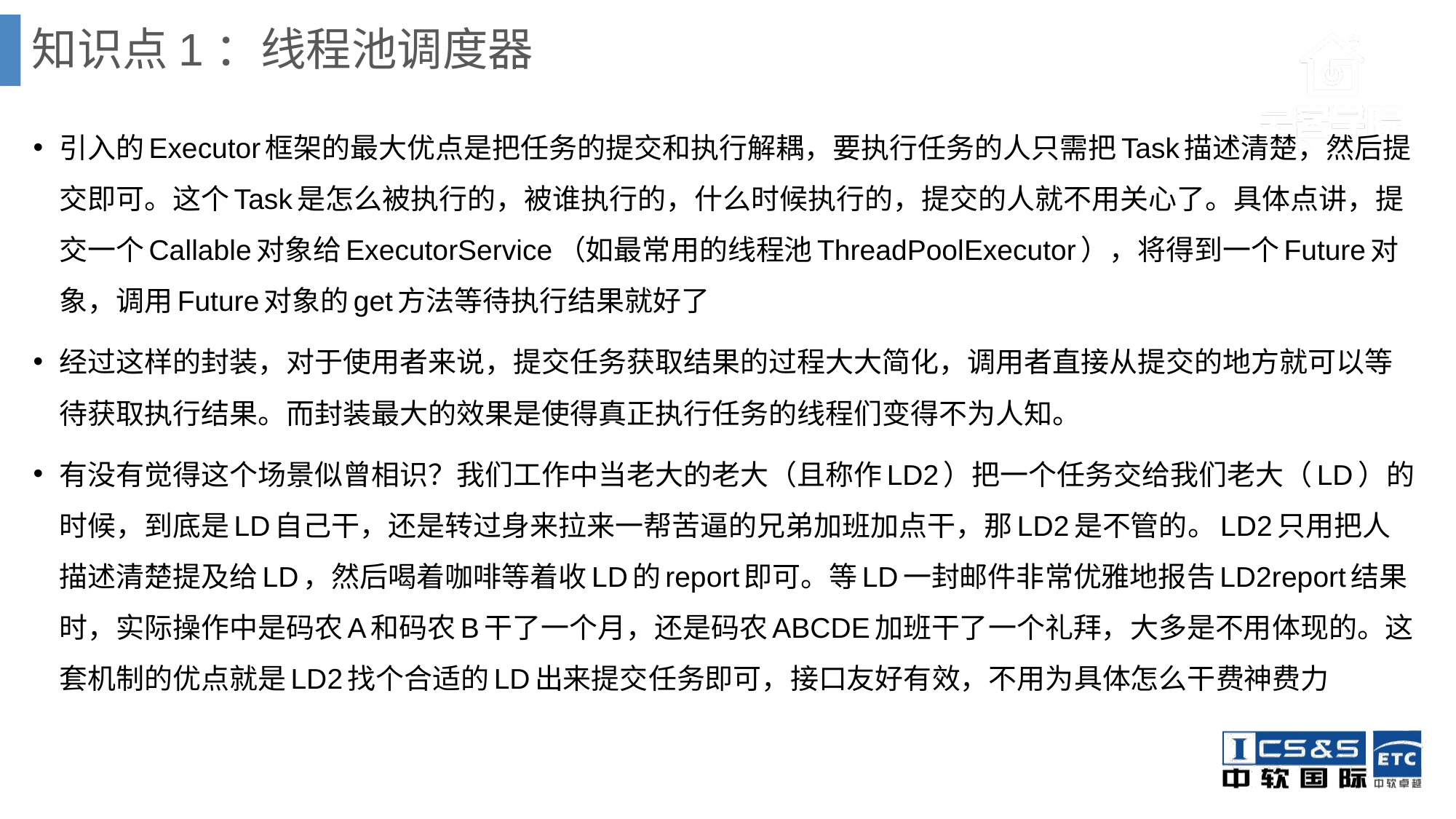

# 知识点1：线程池调度器
引入的Executor框架的最大优点是把任务的提交和执行解耦，要执行任务的人只需把Task描述清楚，然后提交即可。这个Task是怎么被执行的，被谁执行的，什么时候执行的，提交的人就不用关心了。具体点讲，提交一个Callable对象给ExecutorService（如最常用的线程池ThreadPoolExecutor），将得到一个Future对象，调用Future对象的get方法等待执行结果就好了
经过这样的封装，对于使用者来说，提交任务获取结果的过程大大简化，调用者直接从提交的地方就可以等待获取执行结果。而封装最大的效果是使得真正执行任务的线程们变得不为人知。
有没有觉得这个场景似曾相识？我们工作中当老大的老大（且称作LD2）把一个任务交给我们老大（LD）的时候，到底是LD自己干，还是转过身来拉来一帮苦逼的兄弟加班加点干，那LD2是不管的。LD2只用把人描述清楚提及给LD，然后喝着咖啡等着收LD的report即可。等LD一封邮件非常优雅地报告LD2report结果时，实际操作中是码农A和码农B干了一个月，还是码农ABCDE加班干了一个礼拜，大多是不用体现的。这套机制的优点就是LD2找个合适的LD出来提交任务即可，接口友好有效，不用为具体怎么干费神费力